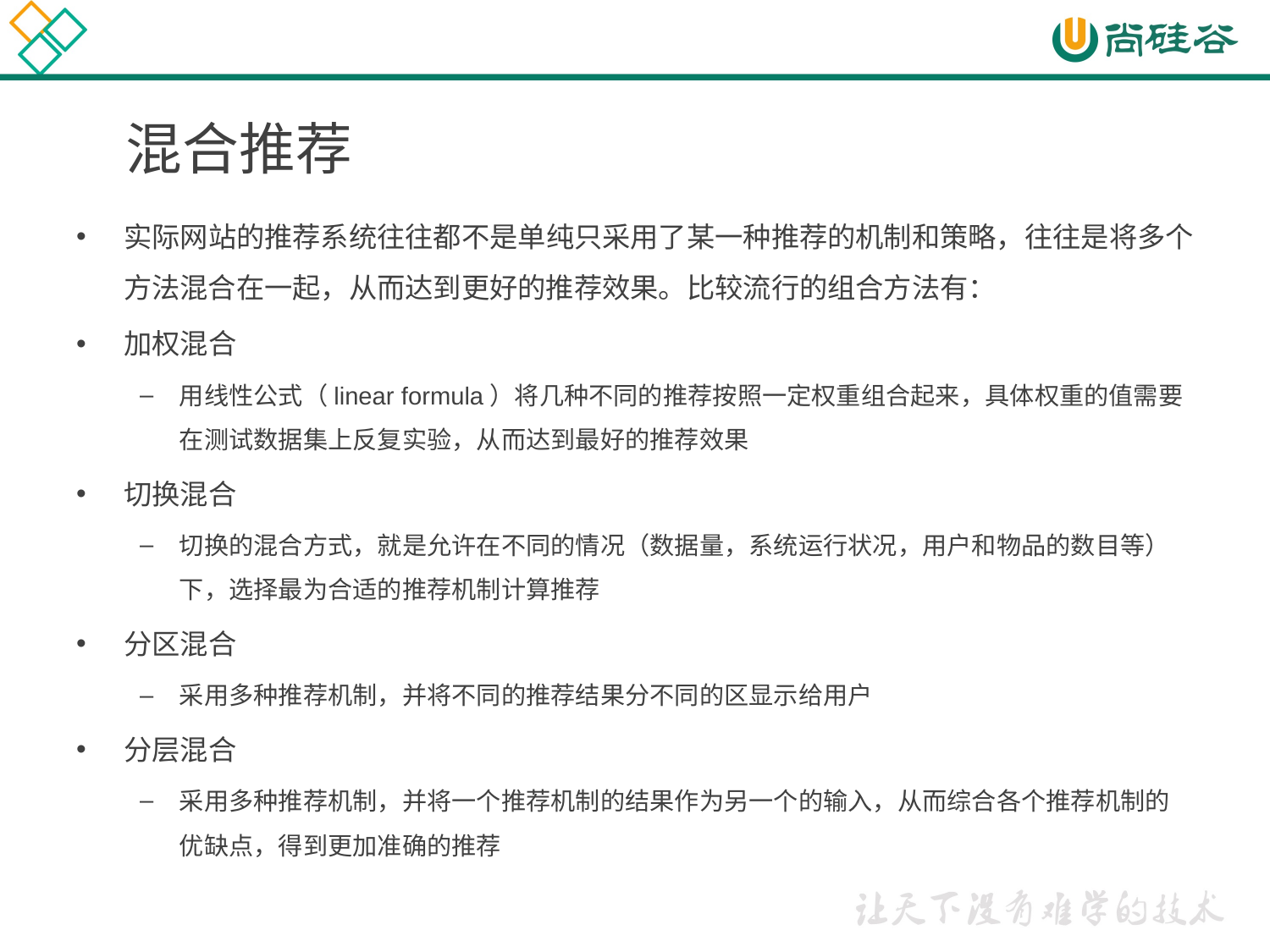

# 混合推荐
实际网站的推荐系统往往都不是单纯只采用了某一种推荐的机制和策略，往往是将多个方法混合在一起，从而达到更好的推荐效果。比较流行的组合方法有：
加权混合
用线性公式（linear formula）将几种不同的推荐按照一定权重组合起来，具体权重的值需要在测试数据集上反复实验，从而达到最好的推荐效果
切换混合
切换的混合方式，就是允许在不同的情况（数据量，系统运行状况，用户和物品的数目等）下，选择最为合适的推荐机制计算推荐
分区混合
采用多种推荐机制，并将不同的推荐结果分不同的区显示给用户
分层混合
采用多种推荐机制，并将一个推荐机制的结果作为另一个的输入，从而综合各个推荐机制的优缺点，得到更加准确的推荐